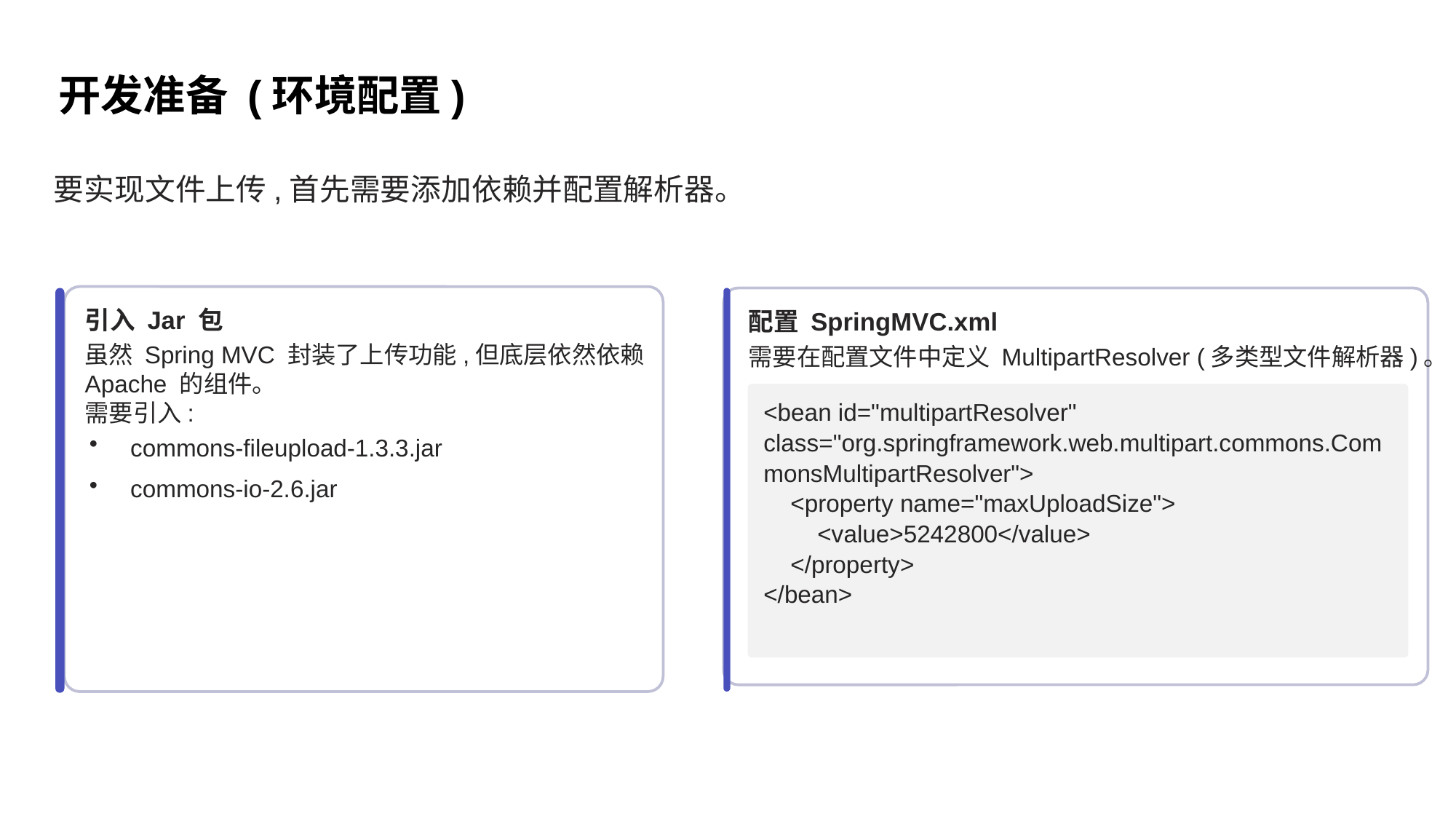

开发准备 (环境配置)
要实现文件上传,首先需要添加依赖并配置解析器。

引入 Jar 包
配置 SpringMVC.xml
虽然 Spring MVC 封装了上传功能,但底层依然依赖 Apache 的组件。
需要引入:
需要在配置文件中定义 MultipartResolver (多类型文件解析器)。

<bean id="multipartResolver" class="org.springframework.web.multipart.commons.CommonsMultipartResolver">
    <property name="maxUploadSize">
        <value>5242800</value>
    </property>
</bean>
commons-fileupload-1.3.3.jar
commons-io-2.6.jar